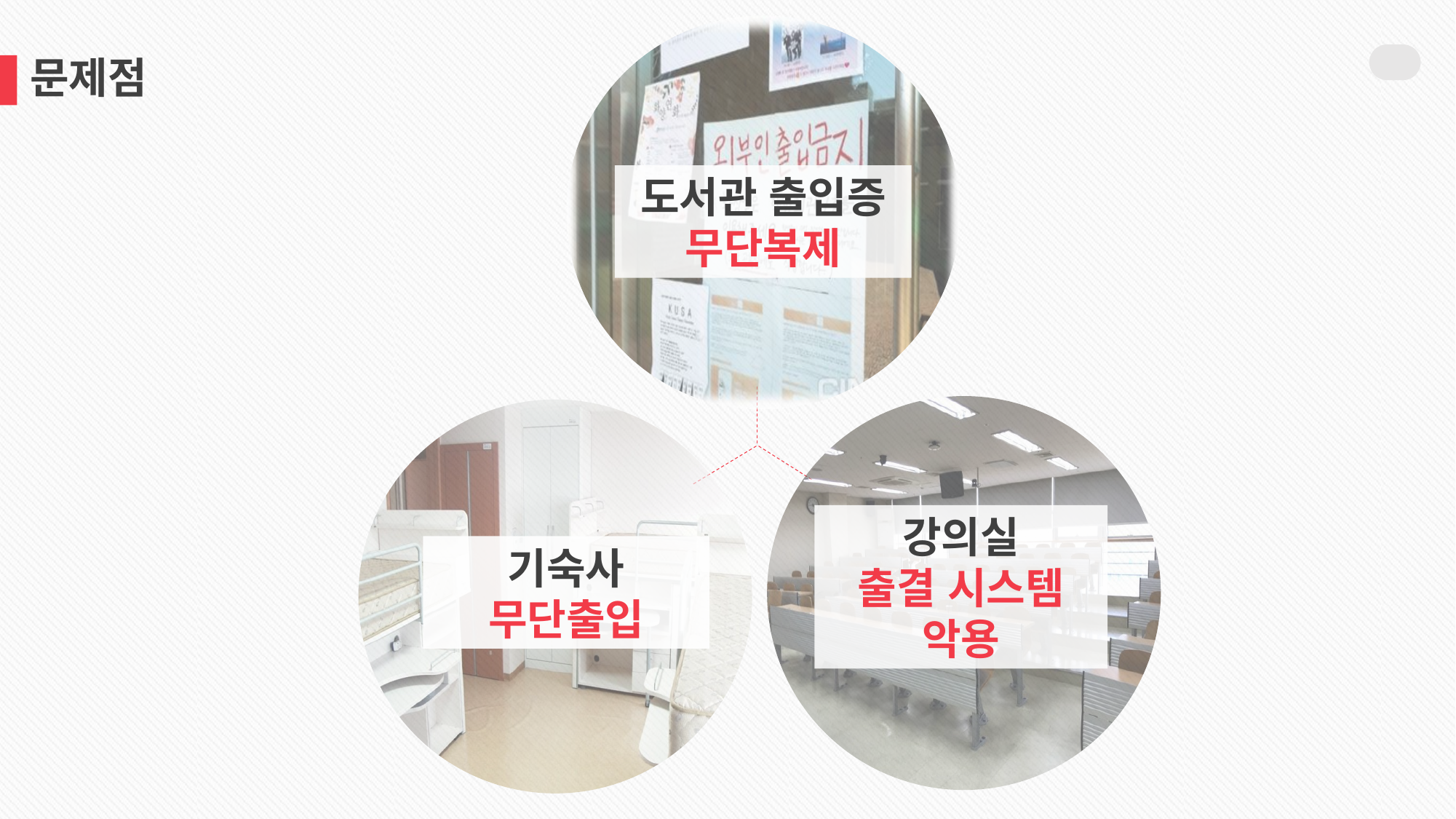

문제점
도서관 출입증
무단복제

강의실
출결 시스템
악용

기숙사
무단출입